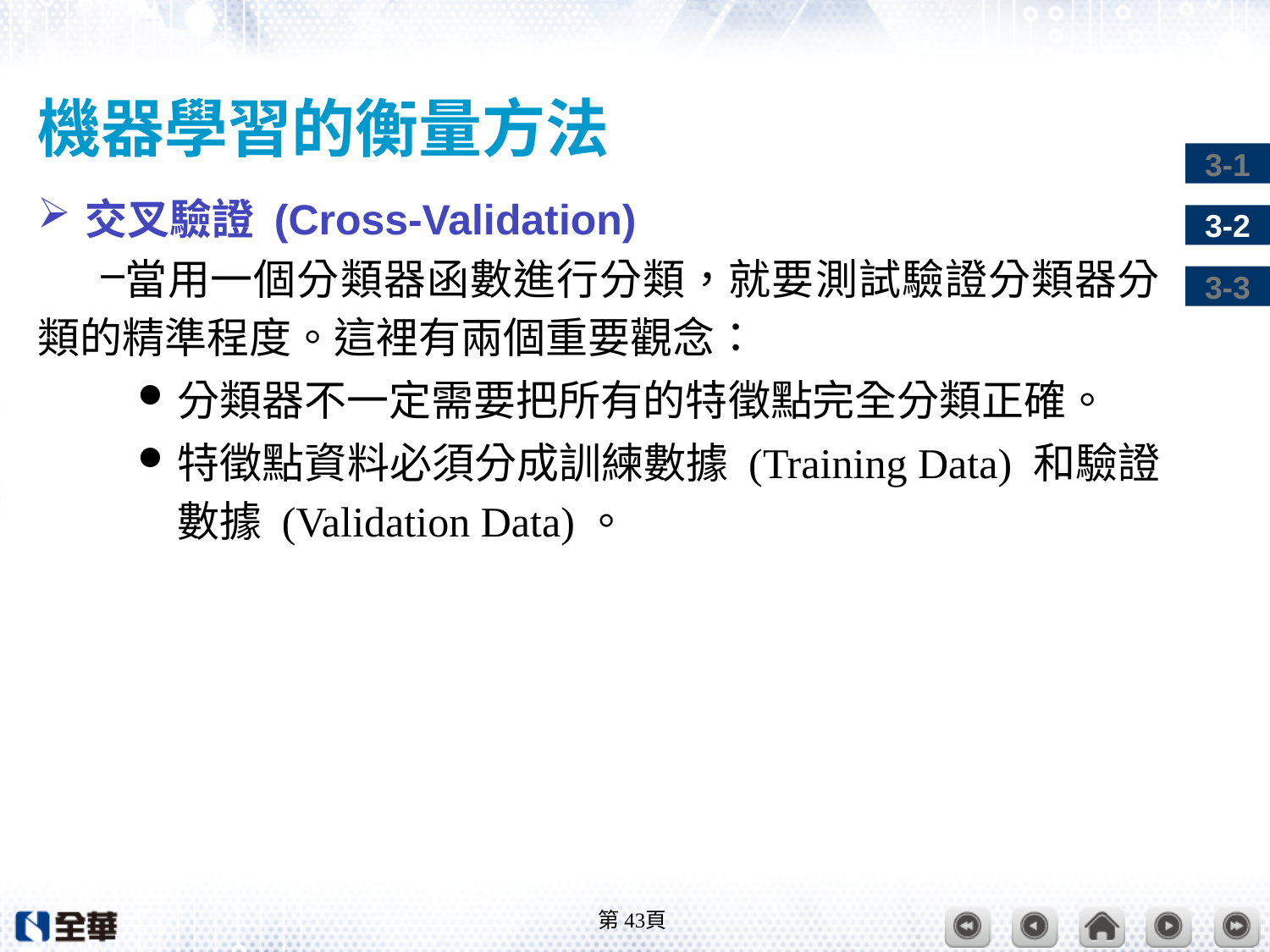

# 機器學習的衡量方法
交叉驗證 (Cross-Validation)
當用一個分類器函數進行分類，就要測試驗證分類器分類的精準程度。這裡有兩個重要觀念：
分類器不一定需要把所有的特徵點完全分類正確。
特徵點資料必須分成訓練數據 (Training Data) 和驗證數據 (Validation Data)。